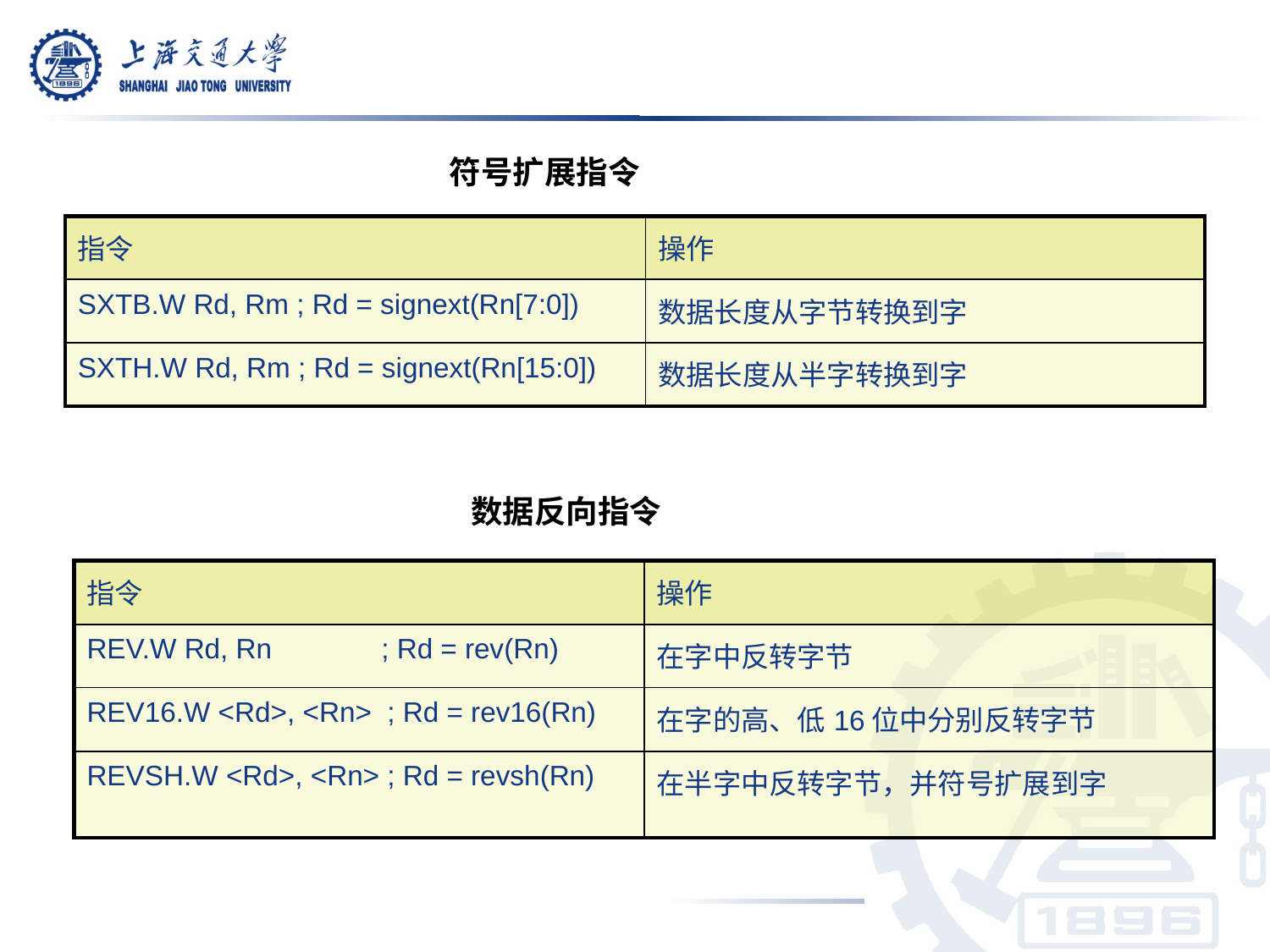

符号扩展指令
| 指令 | 操作 |
| --- | --- |
| SXTB.W Rd, Rm ; Rd = signext(Rn[7:0]) | 数据长度从字节转换到字 |
| SXTH.W Rd, Rm ; Rd = signext(Rn[15:0]) | 数据长度从半字转换到字 |
数据反向指令
| 指令 | 操作 |
| --- | --- |
| REV.W Rd, Rn ; Rd = rev(Rn) | 在字中反转字节 |
| REV16.W <Rd>, <Rn> ; Rd = rev16(Rn) | 在字的高、低16位中分别反转字节 |
| REVSH.W <Rd>, <Rn> ; Rd = revsh(Rn) | 在半字中反转字节，并符号扩展到字 |